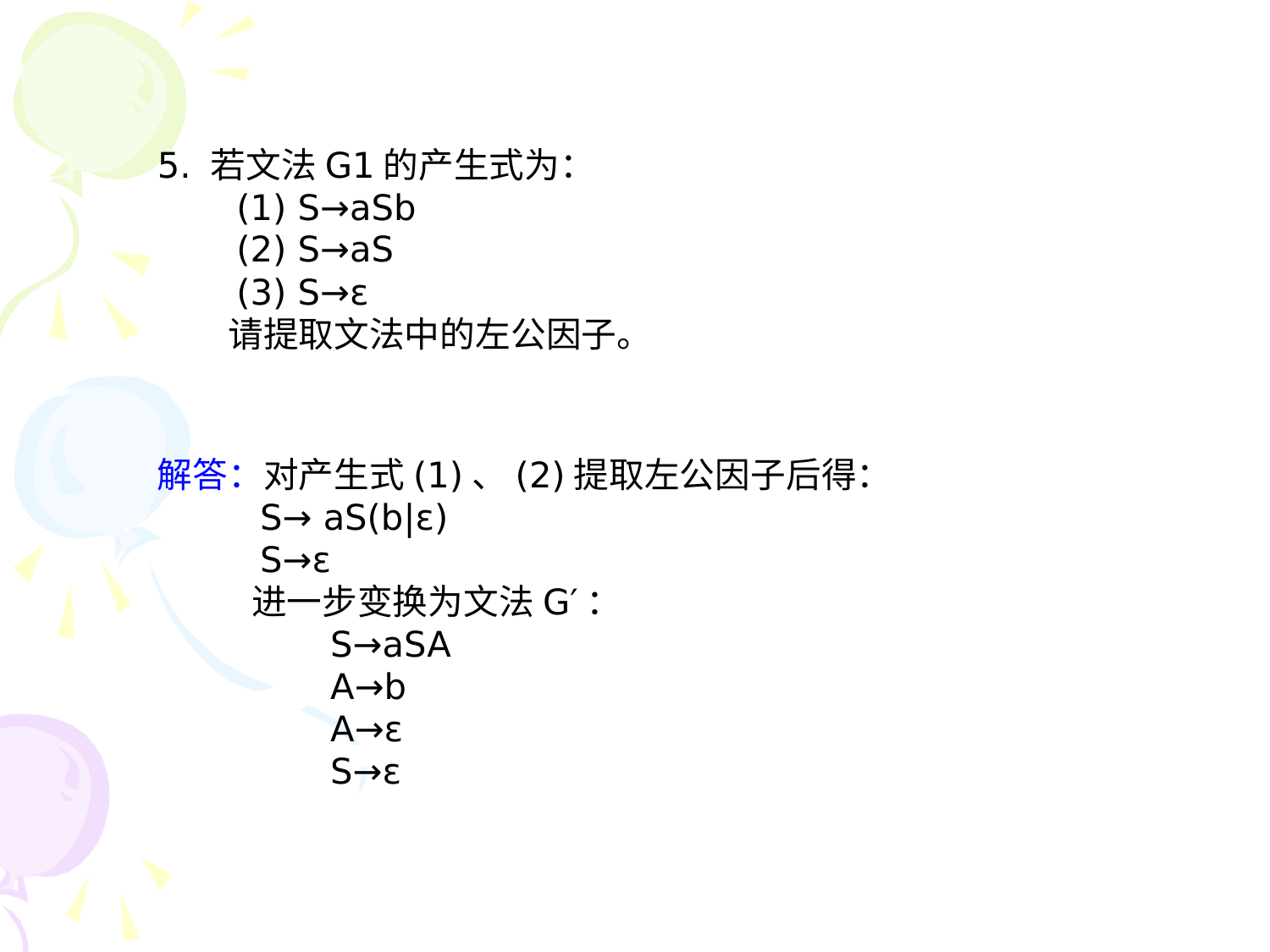

5. 若文法G1的产生式为：
　　(1) S→aSb
　　(2) S→aS
　　(3) S→ε
　　请提取文法中的左公因子。
解答：对产生式(1)、(2)提取左公因子后得：
　　   S→ aS(b|ε)
　　   S→ε
　　   进一步变换为文法G′：
　　            S→aSA
　　            A→b
　　            A→ε
　　            S→ε
51